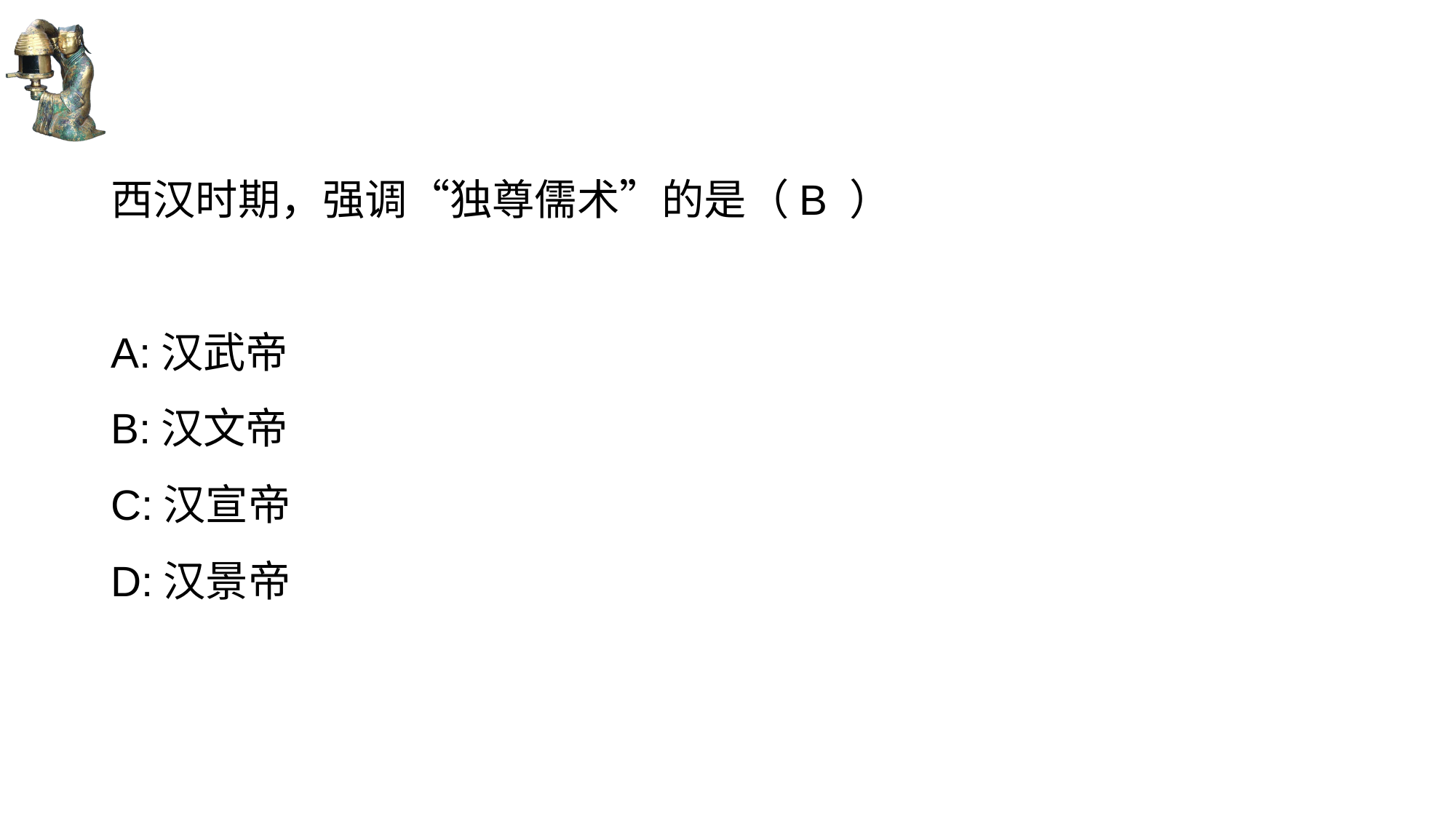

#
西汉时期，强调“独尊儒术”的是（B ）

A:汉武帝
B:汉文帝
C:汉宣帝
D:汉景帝

21